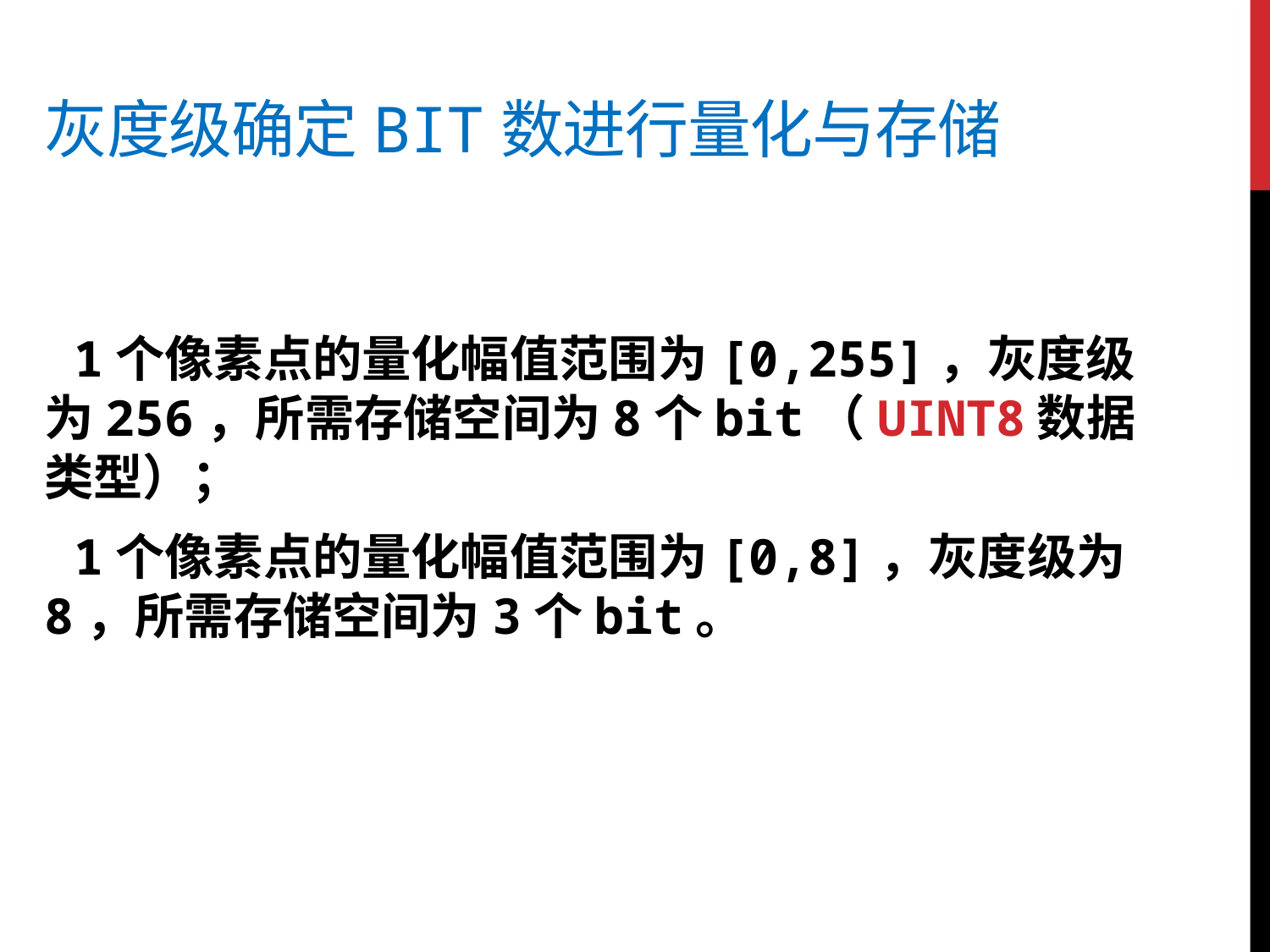

# 灰度级确定BIT数进行量化与存储

 1个像素点的量化幅值范围为[0,255]，灰度级为256，所需存储空间为8个bit（UINT8数据类型）；
 1个像素点的量化幅值范围为[0,8]，灰度级为8，所需存储空间为3个bit。